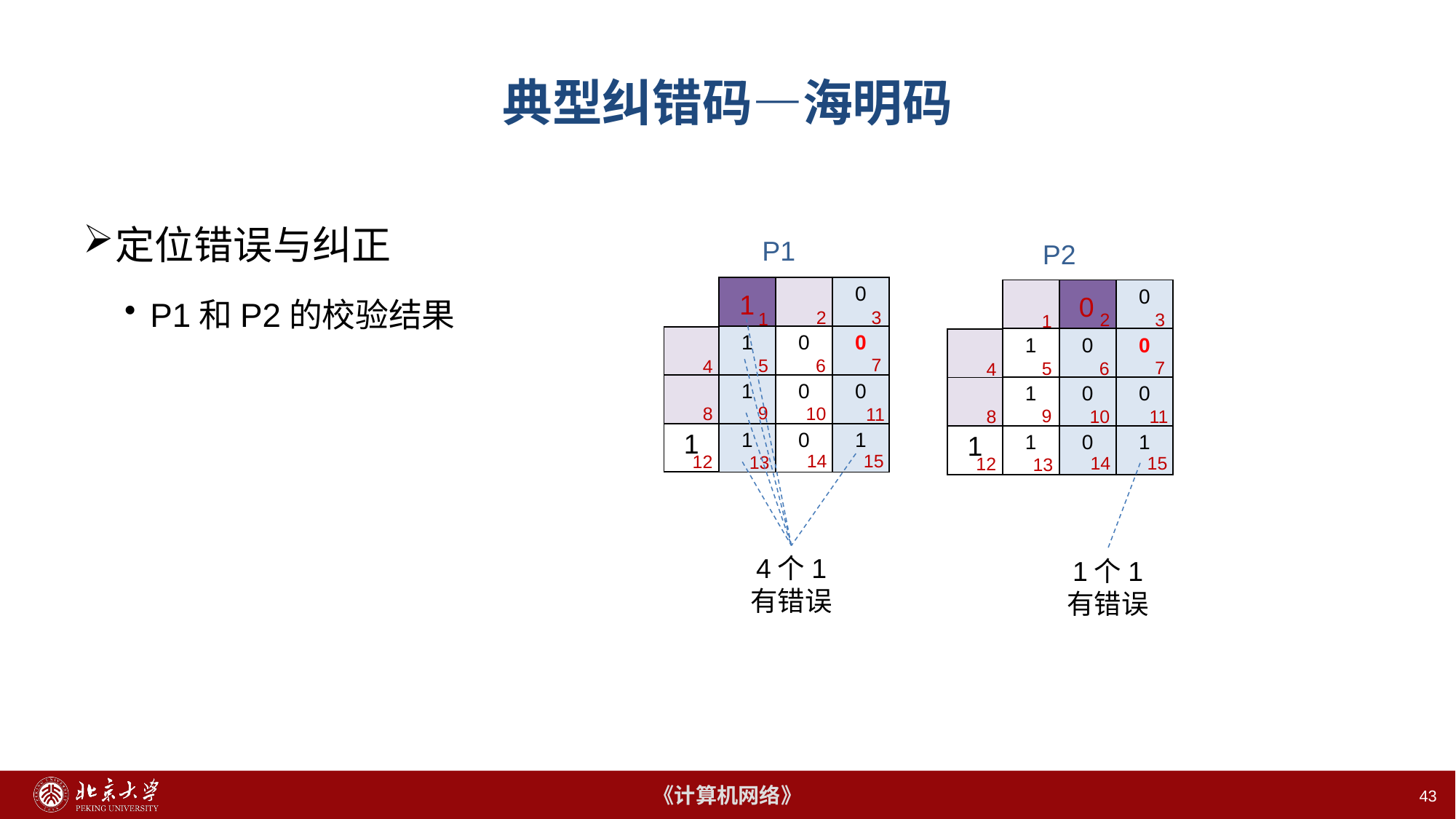

43
# 典型纠错码—海明码
定位错误与纠正
P1和P2的校验结果
P1
P2
|  |  | 0 |
| --- | --- | --- |
| 1 | 0 | 0 |
| 1 | 0 | 0 |
| 1 | 0 | 1 |
|  |  | 0 |
| --- | --- | --- |
| 1 | 0 | 0 |
| 1 | 0 | 0 |
| 1 | 0 | 1 |
1
0

3
2
1
3
2
1
4个1
有错误
|  |
| --- |
|  |
| 1 |
|  |
| --- |
|  |
| 1 |
7
5
6
4
7
5
6
4
9
10
8
11
9
10
8
11
14
15
12
13
14
15
12
13
1个1
有错误